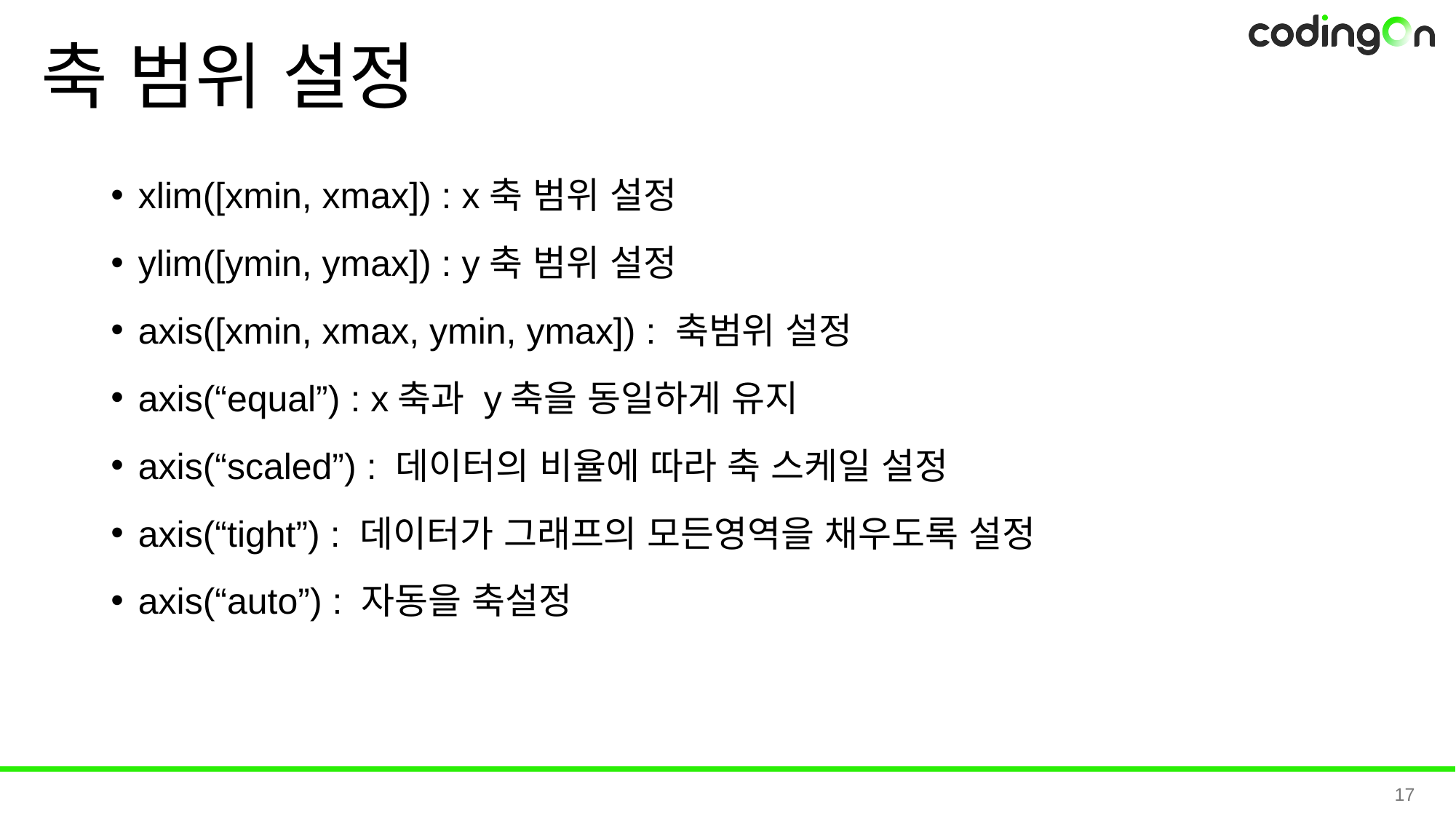

# 축 범위 설정
xlim([xmin, xmax]) : x축 범위 설정
ylim([ymin, ymax]) : y축 범위 설정
axis([xmin, xmax, ymin, ymax]) : 축범위 설정
axis(“equal”) : x축과 y축을 동일하게 유지
axis(“scaled”) : 데이터의 비율에 따라 축 스케일 설정
axis(“tight”) : 데이터가 그래프의 모든영역을 채우도록 설정
axis(“auto”) : 자동을 축설정
17